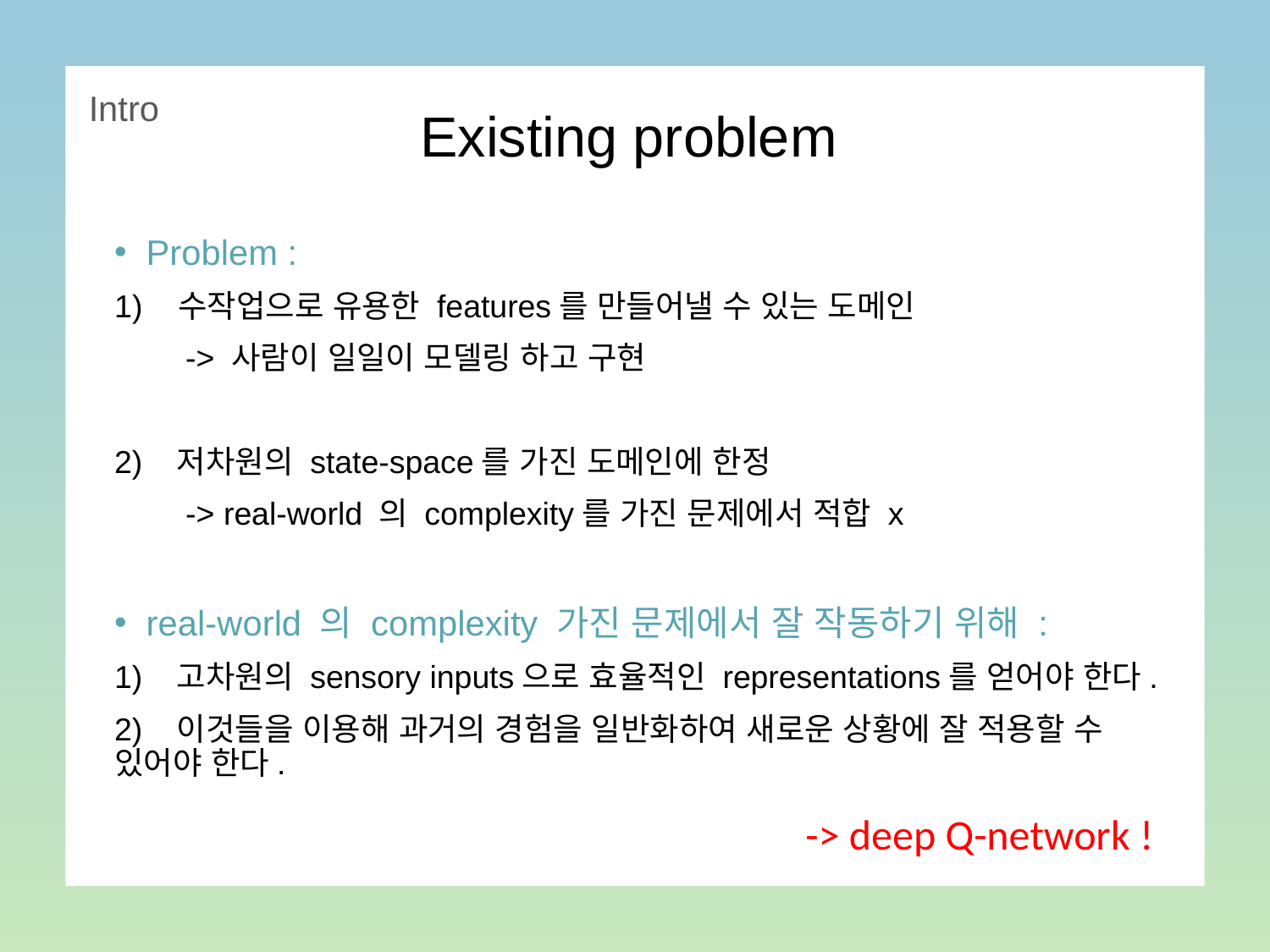

Intro
Existing problem
Problem :
수작업으로 유용한 features를 만들어낼 수 있는 도메인
        -> 사람이 일일이 모델링 하고 구현

2)   저차원의 state-space를 가진 도메인에 한정
        -> real-world 의 complexity를 가진 문제에서 적합 x

real-world 의 complexity 가진 문제에서 잘 작동하기 위해 :
1)   고차원의 sensory inputs으로 효율적인 representations를 얻어야 한다.
2)   이것들을 이용해 과거의 경험을 일반화하여 새로운 상황에 잘 적용할 수 있어야 한다.

-> deep Q-network !